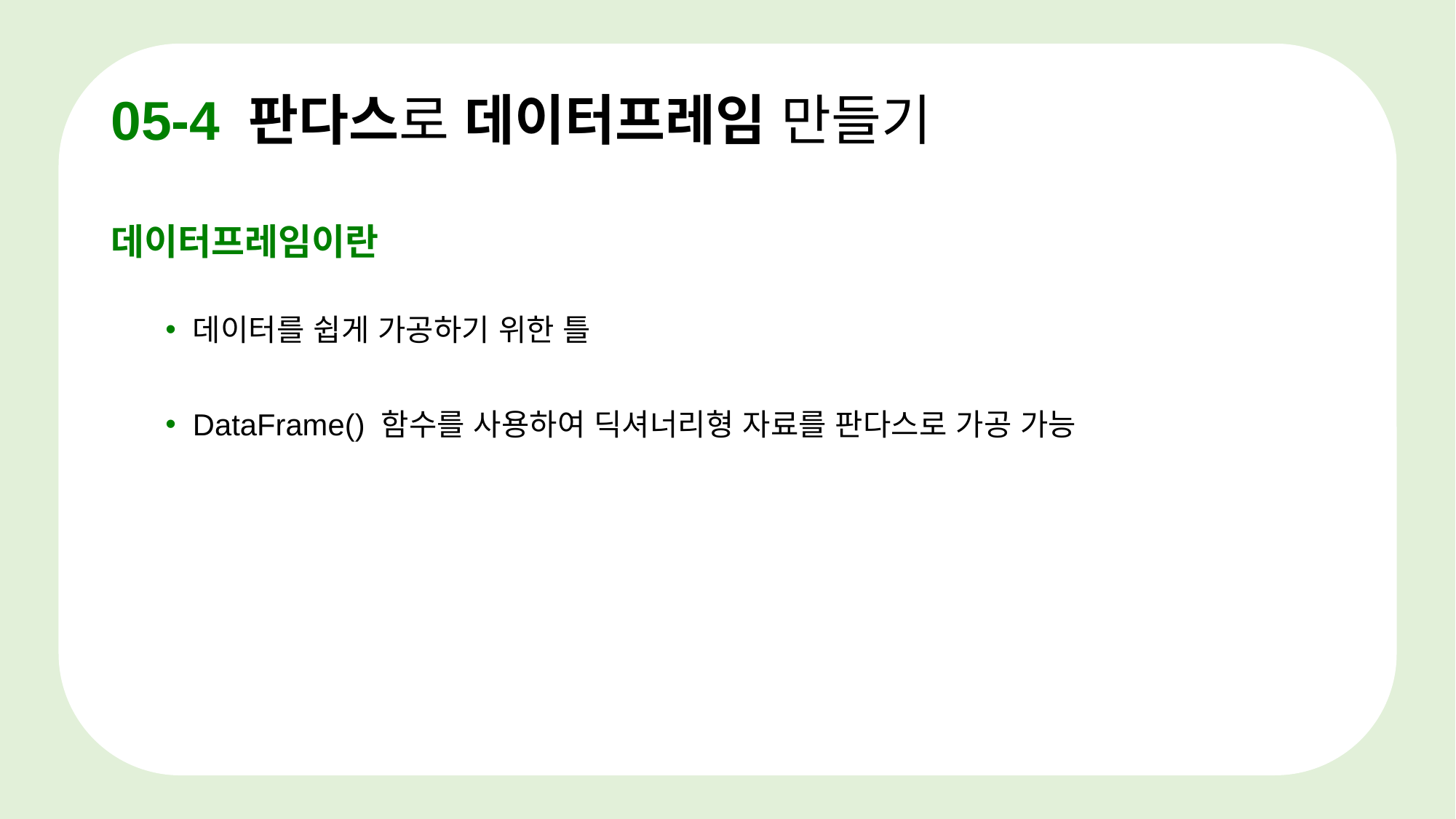

# 05-4 판다스로 데이터프레임 만들기
데이터프레임이란

데이터를 쉽게 가공하기 위한 틀

DataFrame() 함수를 사용하여 딕셔너리형 자료를 판다스로 가공 가능